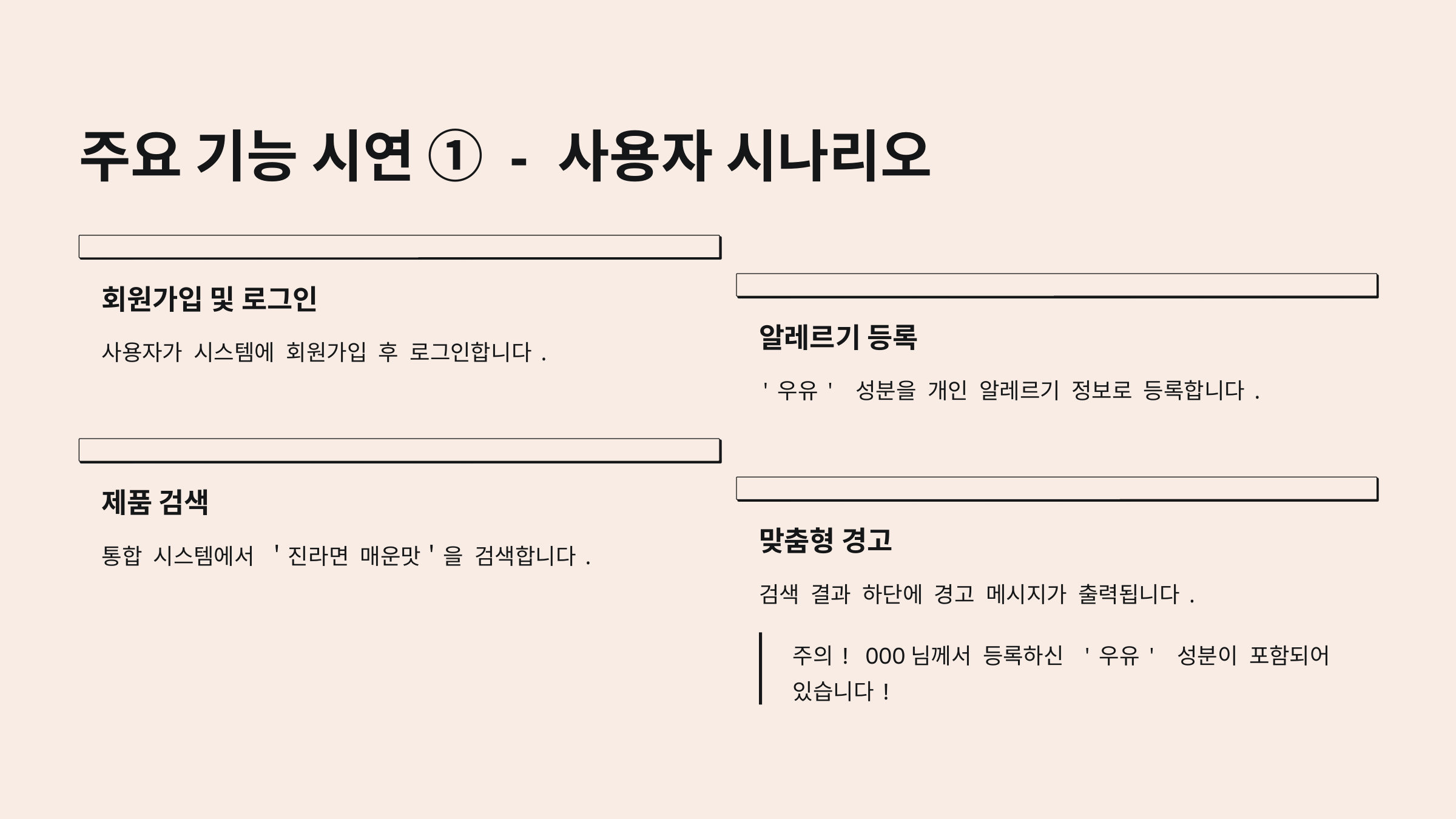

주요 기능 시연 ① - 사용자 시나리오

회원가입 및 로그인
알레르기 등록
사용자가 시스템에 회원가입 후 로그인합니다.
'우유' 성분을 개인 알레르기 정보로 등록합니다.

제품 검색
맞춤형 경고
통합 시스템에서 ＇진라면 매운맛＇을 검색합니다.
검색 결과 하단에 경고 메시지가 출력됩니다.

주의! OOO님께서 등록하신 '우유' 성분이 포함되어 있습니다!